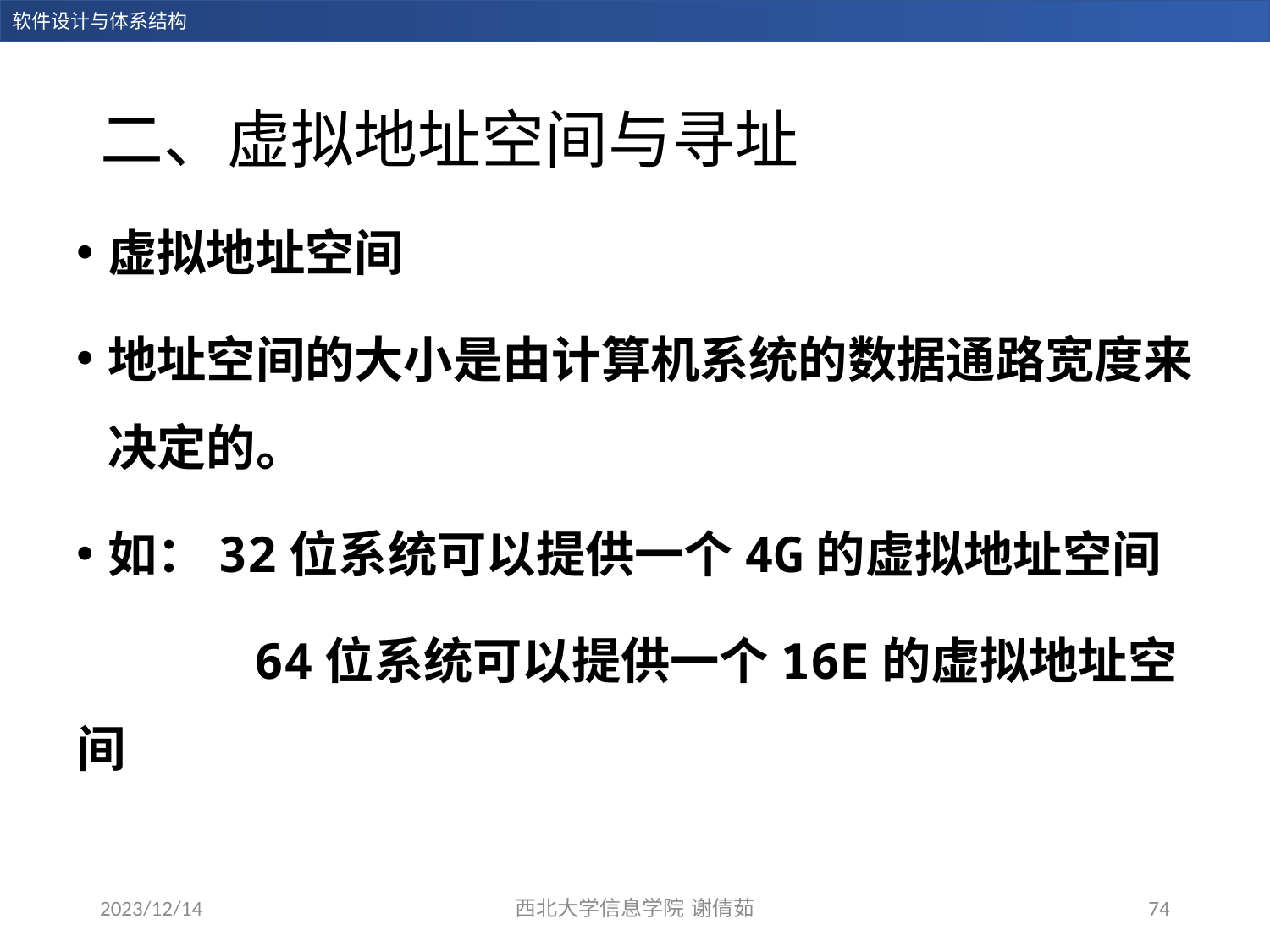

# 二、虚拟地址空间与寻址
虚拟地址空间
地址空间的大小是由计算机系统的数据通路宽度来决定的。
如：32位系统可以提供一个4G的虚拟地址空间
      64位系统可以提供一个16E的虚拟地址空间

2023/12/14
西北大学信息学院 谢倩茹
74